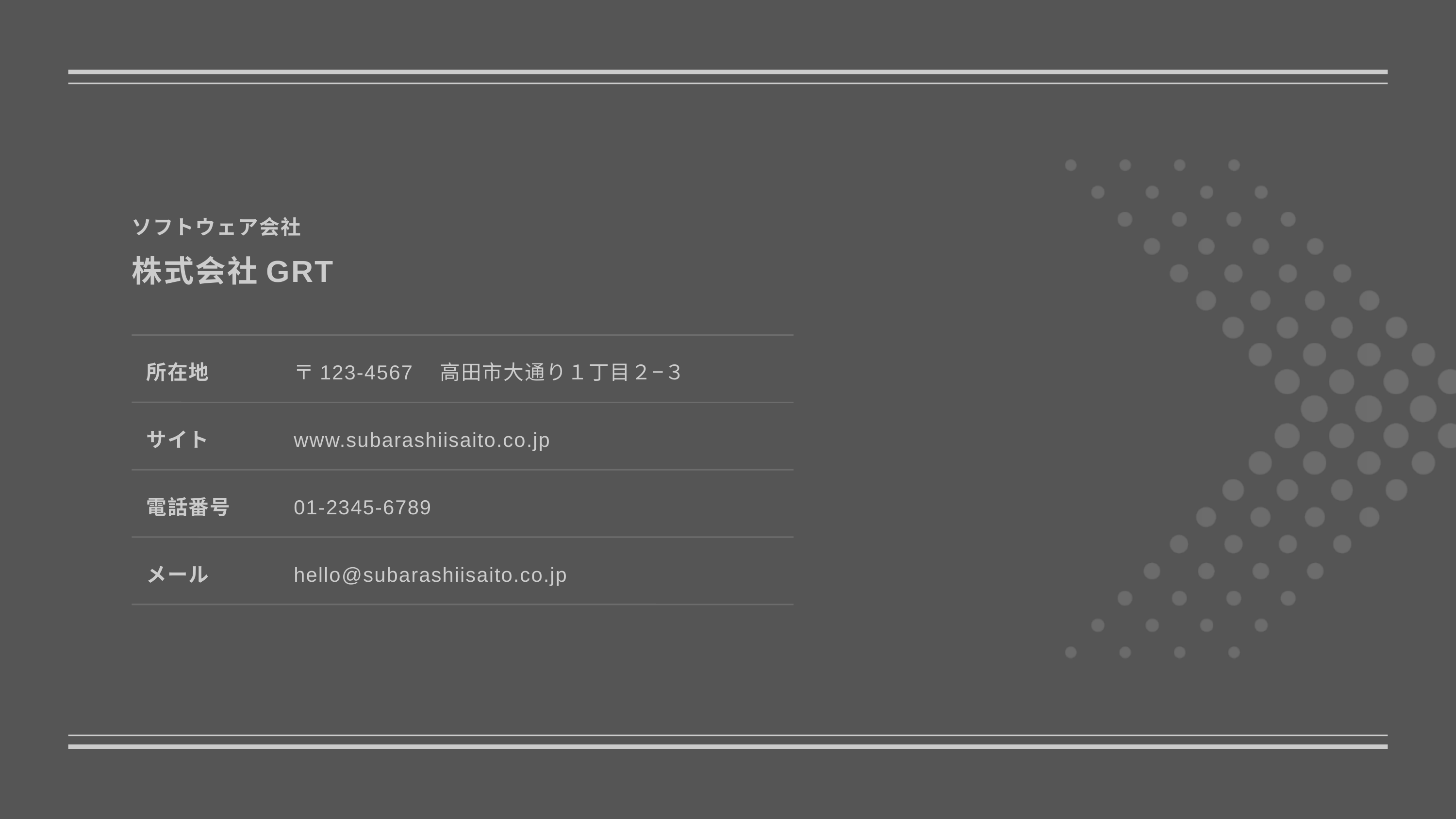

ソフトウェア会社
株式会社GRT

所在地
〒123-4567　高田市大通り１丁目２−３

サイト
www.subarashiisaito.co.jp

電話番号
01-2345-6789

メール
hello@subarashiisaito.co.jp